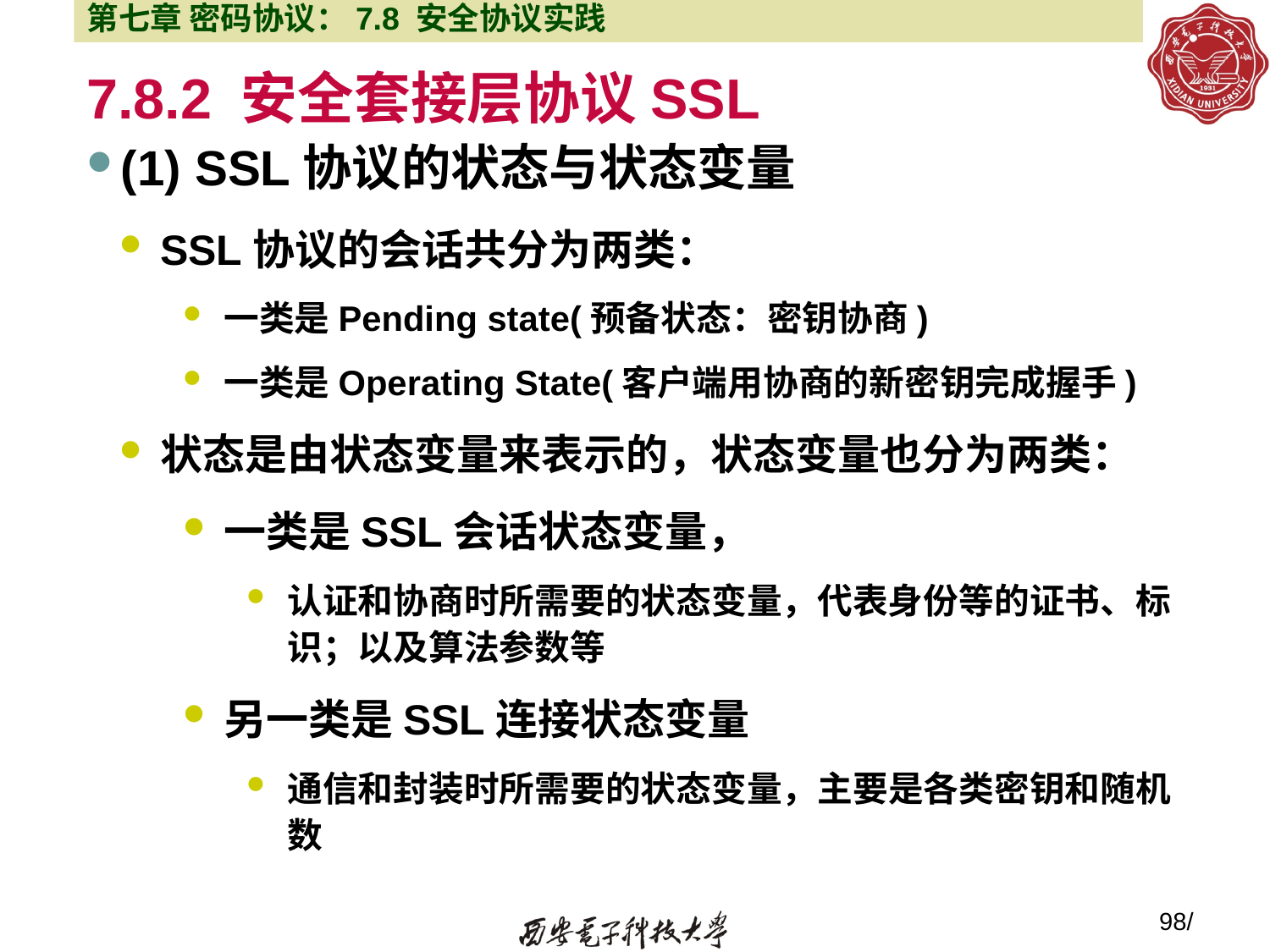

第七章 密码协议：7.8 安全协议实践
7.8.2 安全套接层协议SSL
(1) SSL协议的状态与状态变量
SSL协议的会话共分为两类：
一类是Pending state(预备状态：密钥协商)
一类是Operating State(客户端用协商的新密钥完成握手)
状态是由状态变量来表示的，状态变量也分为两类：
一类是SSL会话状态变量，
认证和协商时所需要的状态变量，代表身份等的证书、标识；以及算法参数等
另一类是SSL连接状态变量
通信和封装时所需要的状态变量，主要是各类密钥和随机数
98/